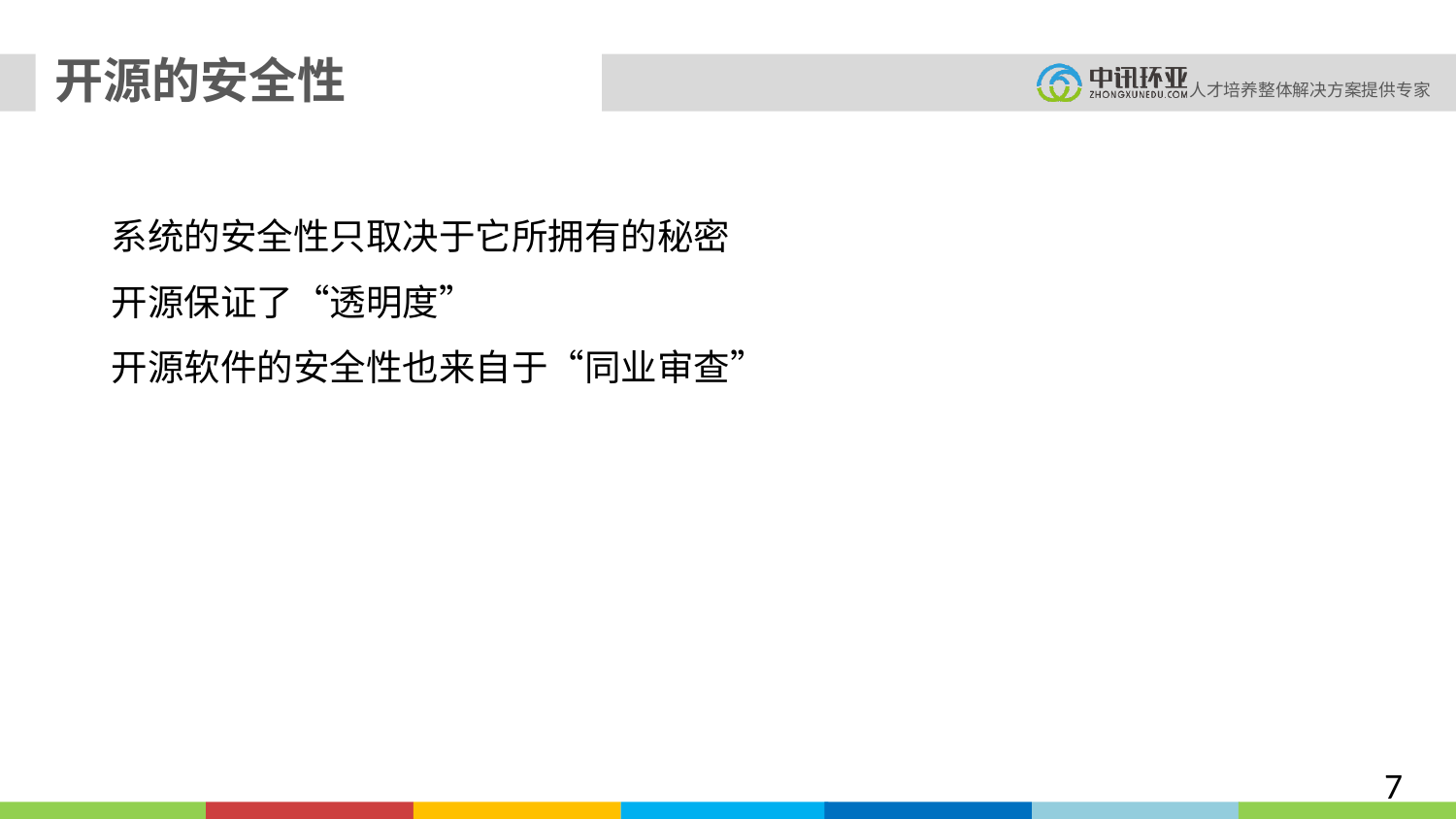

开源的安全性
系统的安全性只取决于它所拥有的秘密
开源保证了“透明度”
开源软件的安全性也来自于“同业审查”
7